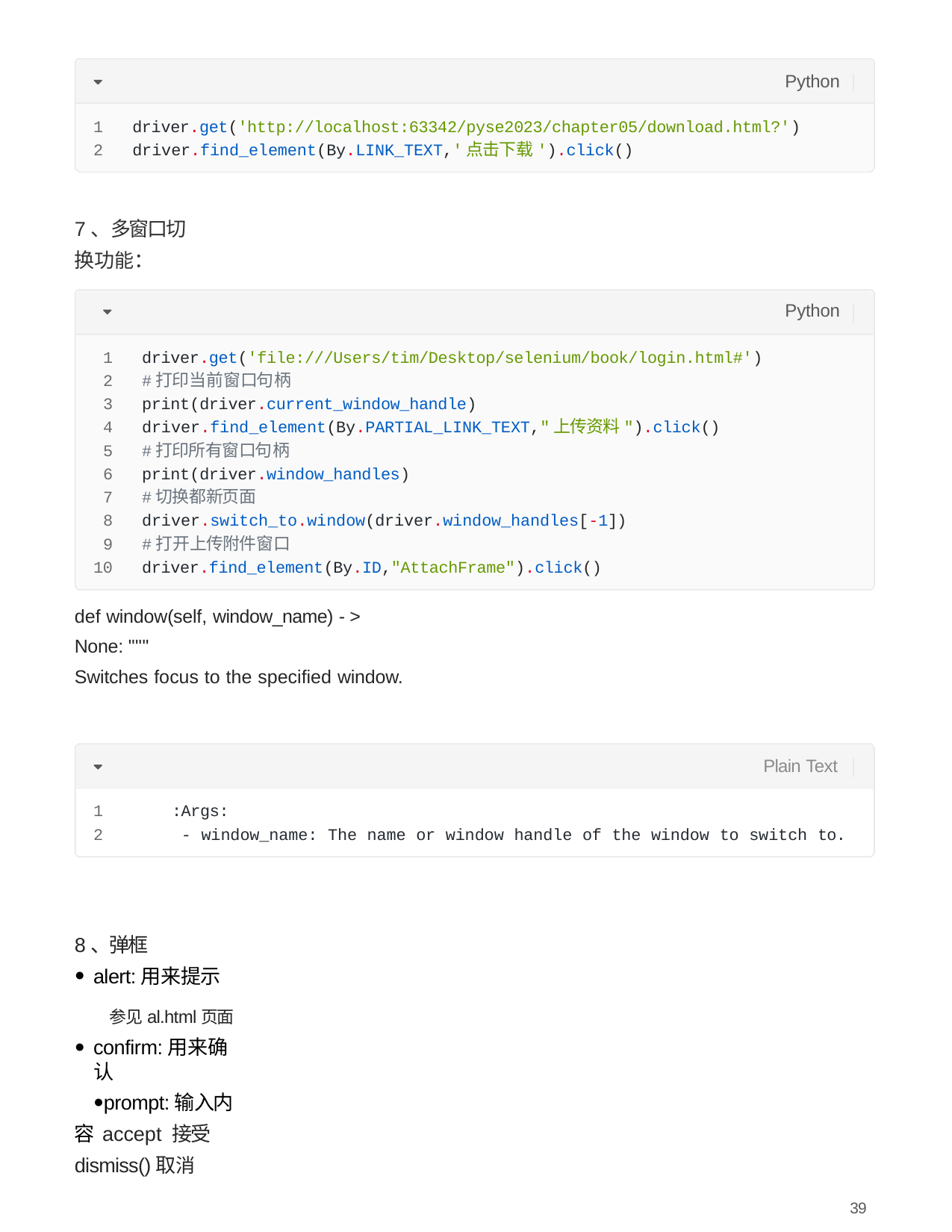

Python

driver.get('http://localhost:63342/pyse2023/chapter05/download.html?')
driver.find_element(By.LINK_TEXT,'点击下载').click()

7、多窗⼝切换功能：
Python

driver.get('file:///Users/tim/Desktop/selenium/book/login.html#')
#打印当前窗⼝句柄
print(driver.current_window_handle)
driver.find_element(By.PARTIAL_LINK_TEXT,"上传资料").click()
#打印所有窗⼝句柄
print(driver.window_handles)
#切换都新⻚⾯
driver.switch_to.window(driver.window_handles[-1])
#打开上传附件窗⼝
driver.find_element(By.ID,"AttachFrame").click()

def window(self, window_name) -> None: """
Switches focus to the specified window.

Plain Text

1
2
:Args:
- window_name: The name or window handle of the window to switch to.
8、弹框
alert:⽤来提示
参⻅al.html⻚⾯
confirm:⽤来确认
prompt:输⼊内容 accept 接受 dismiss()取消
39